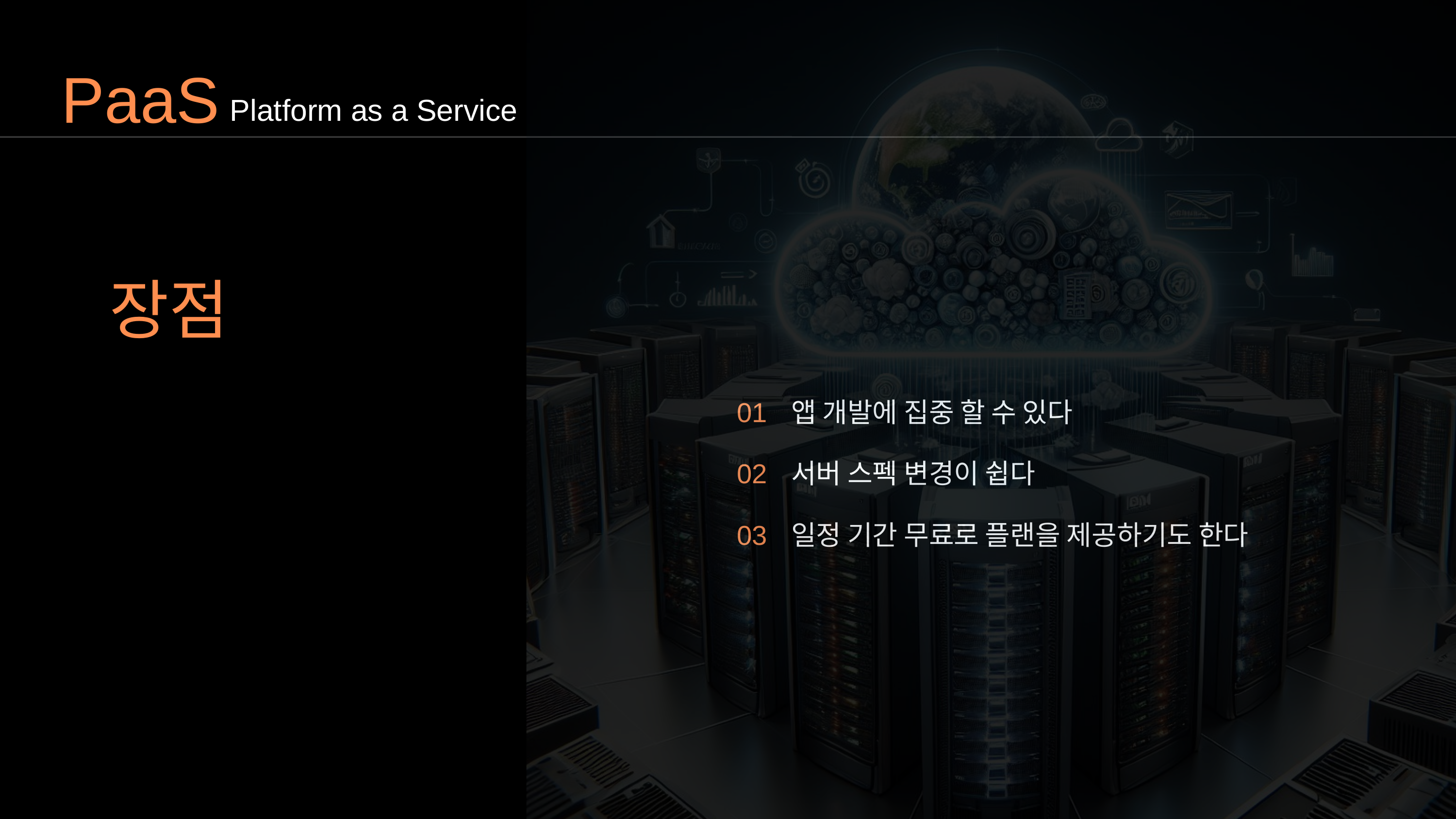

PaaS

Platform as a Service

장점
01
앱 개발에 집중 할 수 있다
02
서버 스펙 변경이 쉽다
03
일정 기간 무료로 플랜을 제공하기도 한다